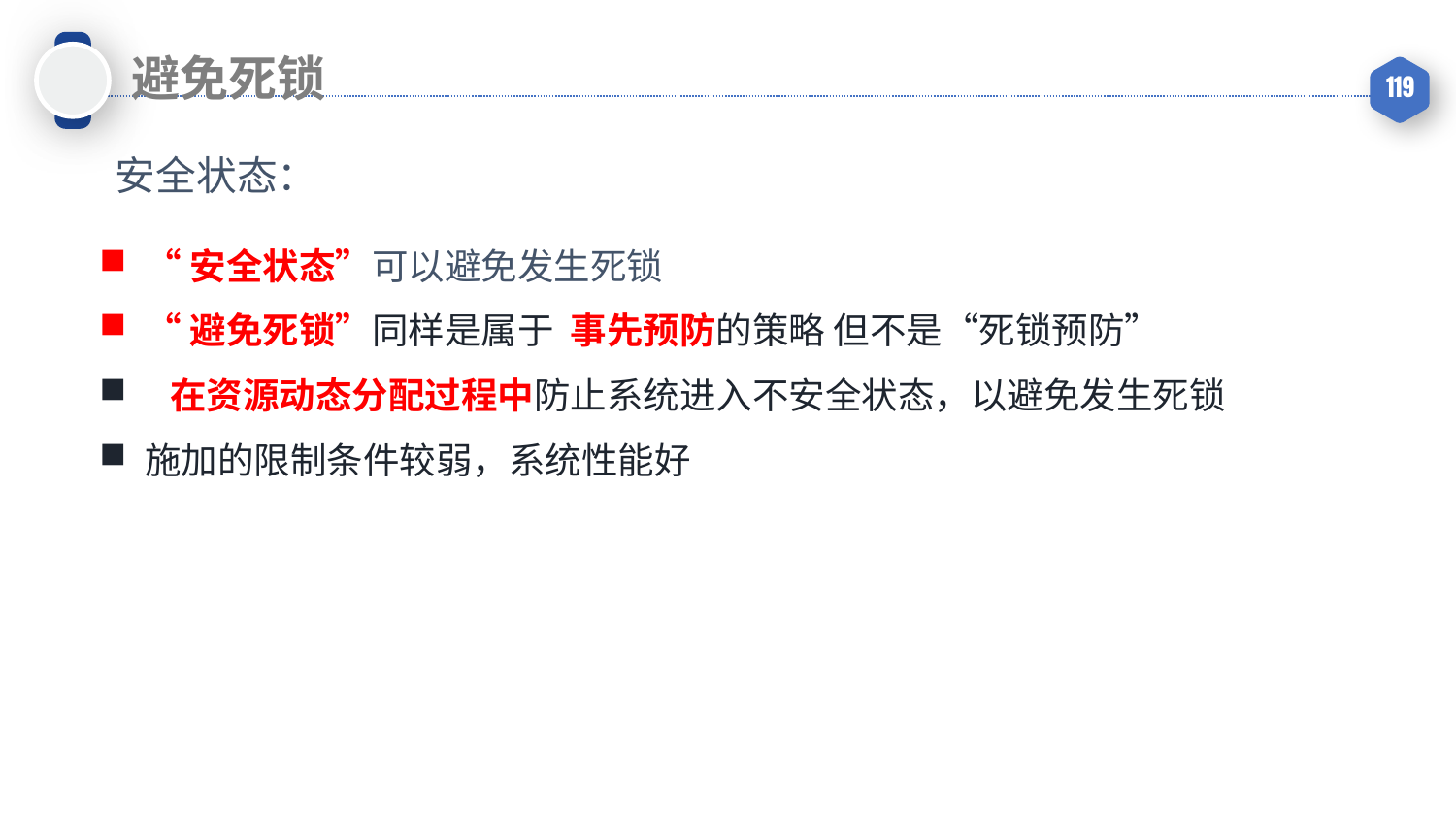

# 避免死锁
安全状态：
“安全状态”可以避免发生死锁
“避免死锁”同样是属于  事先预防的策略 但不是“死锁预防”
  在资源动态分配过程中防止系统进入不安全状态，以避免发生死锁
施加的限制条件较弱，系统性能好